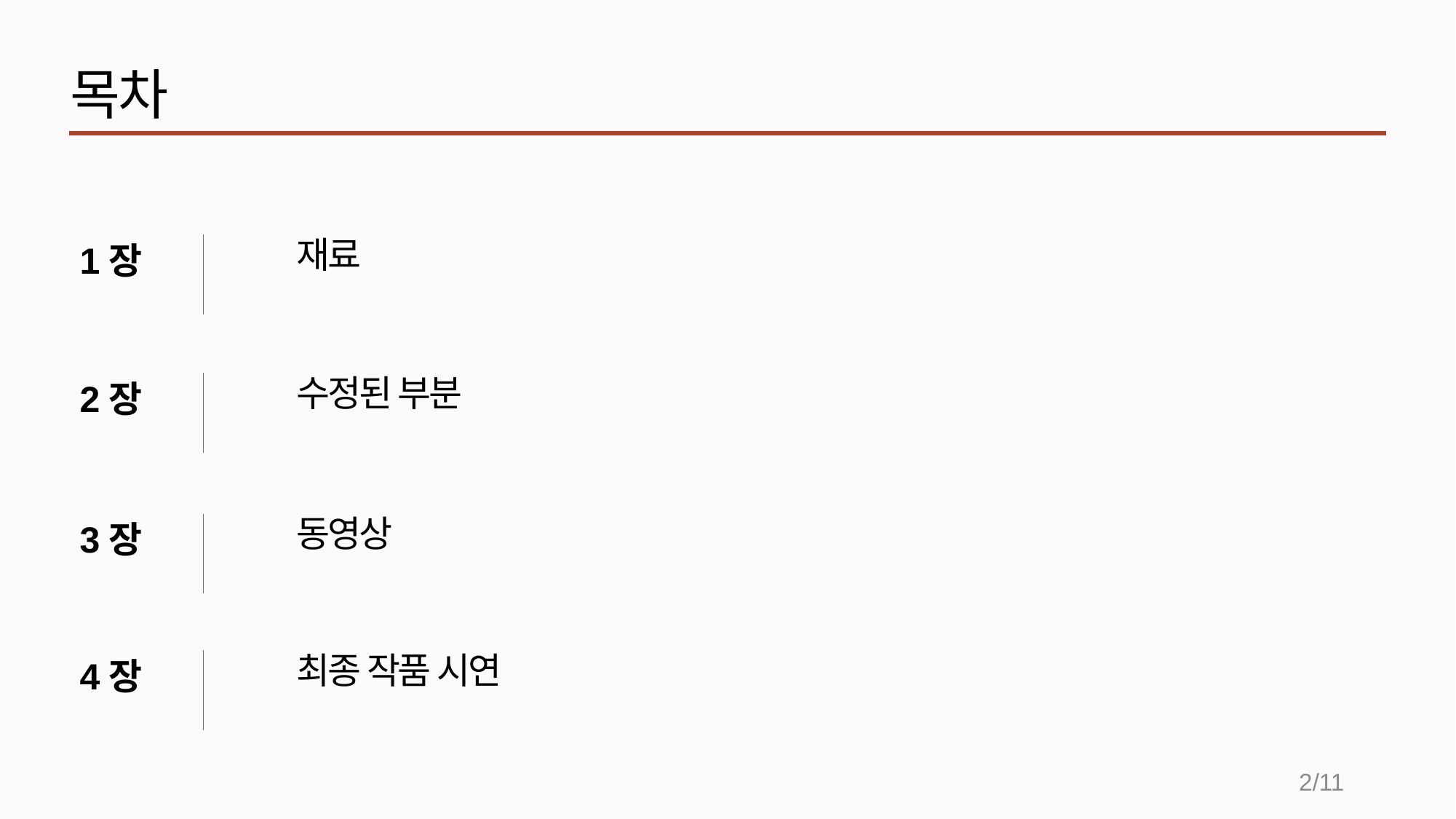

목차
재료

1장

수정된 부분

2장

동영상

3장

최종 작품 시연

4장

2/11